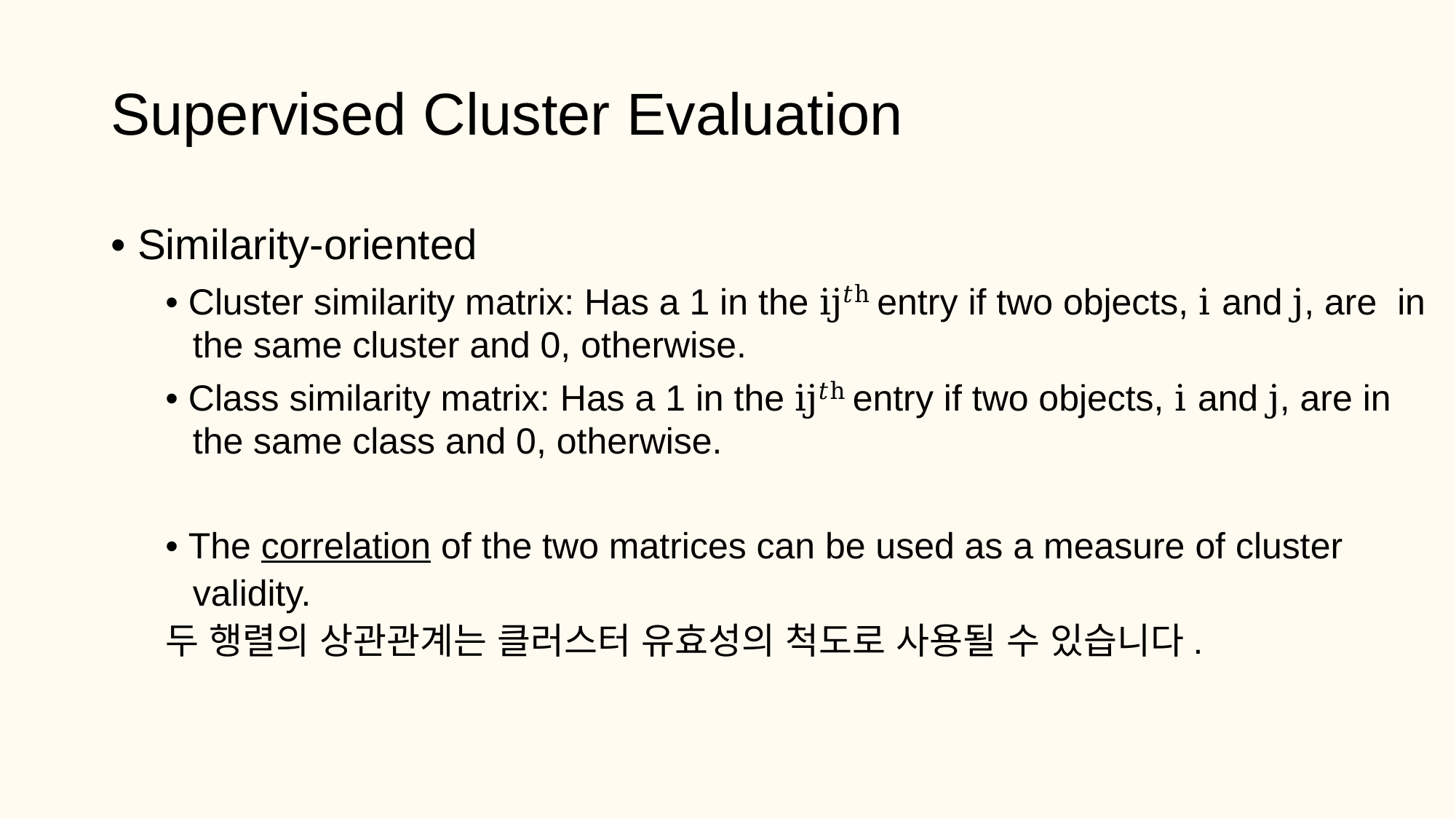

# Supervised Cluster Evaluation
• Similarity-oriented
• Cluster similarity matrix: Has a 1 in the ij𝑡h entry if two objects, i and j, are  in the same cluster and 0, otherwise.
• Class similarity matrix: Has a 1 in the ij𝑡h entry if two objects, i and j, are in  the same class and 0, otherwise.

• The correlation of the two matrices can be used as a measure of cluster  validity.
두 행렬의 상관관계는 클러스터 유효성의 척도로 사용될 수 있습니다.